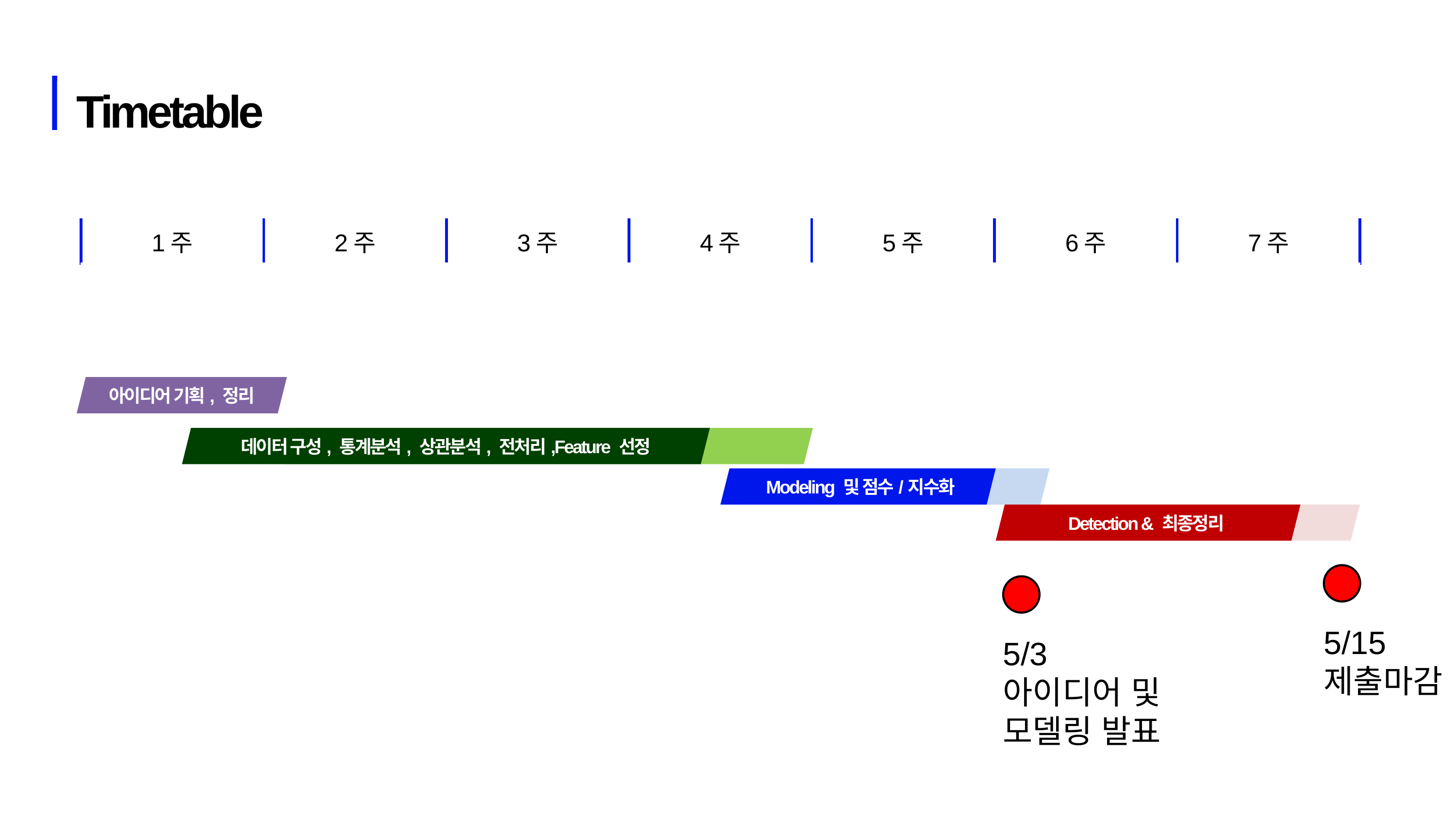

Timetable

| 1주 | 2주 | 3주 | 4주 | 5주 | 6주 | 7주 |
| --- | --- | --- | --- | --- | --- | --- |
|  |  |  |  |  |  |  |
|  |  |  |  |  |  |  |
|  |  |  |  |  |  |  |
|  |  |  |  |  |  |  |
|  |  |  |  |  |  |  |
|  |  |  |  |  |  |  |
|  |  |  |  |  |  |  |
아이디어 기획, 정리
데이터 구성, 통계분석, 상관분석, 전처리,Feature 선정

 Modeling 및 점수/지수화

Detection & 최종정리

5/15
제출마감
5/3
아이디어 및 모델링 발표